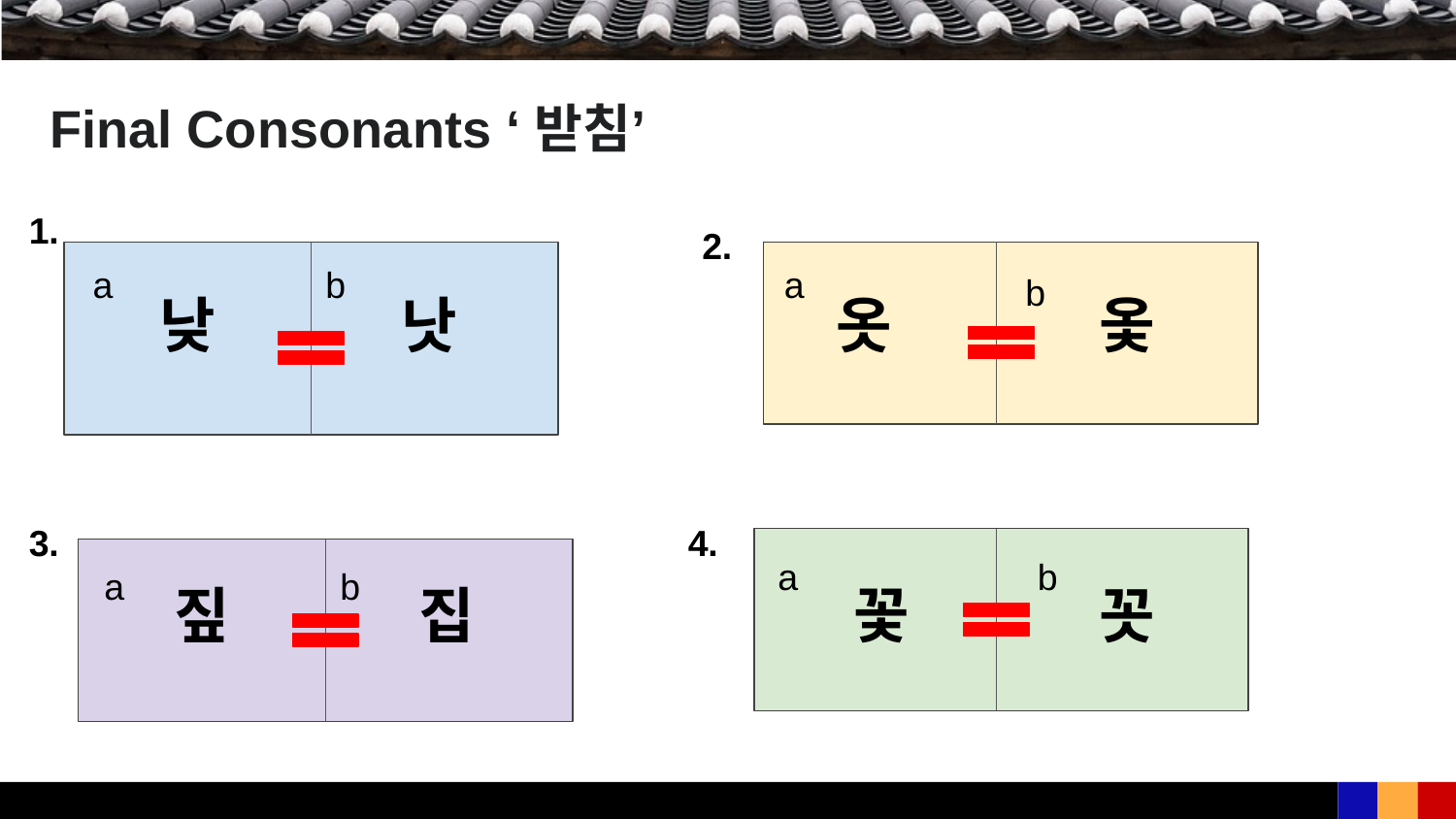

# Final Consonants ‘받침’
1.
2.

a
b
a
b
낮
낫
옷
옻

3.
4.

a
b
a
b
짚
집
꽃
꼿